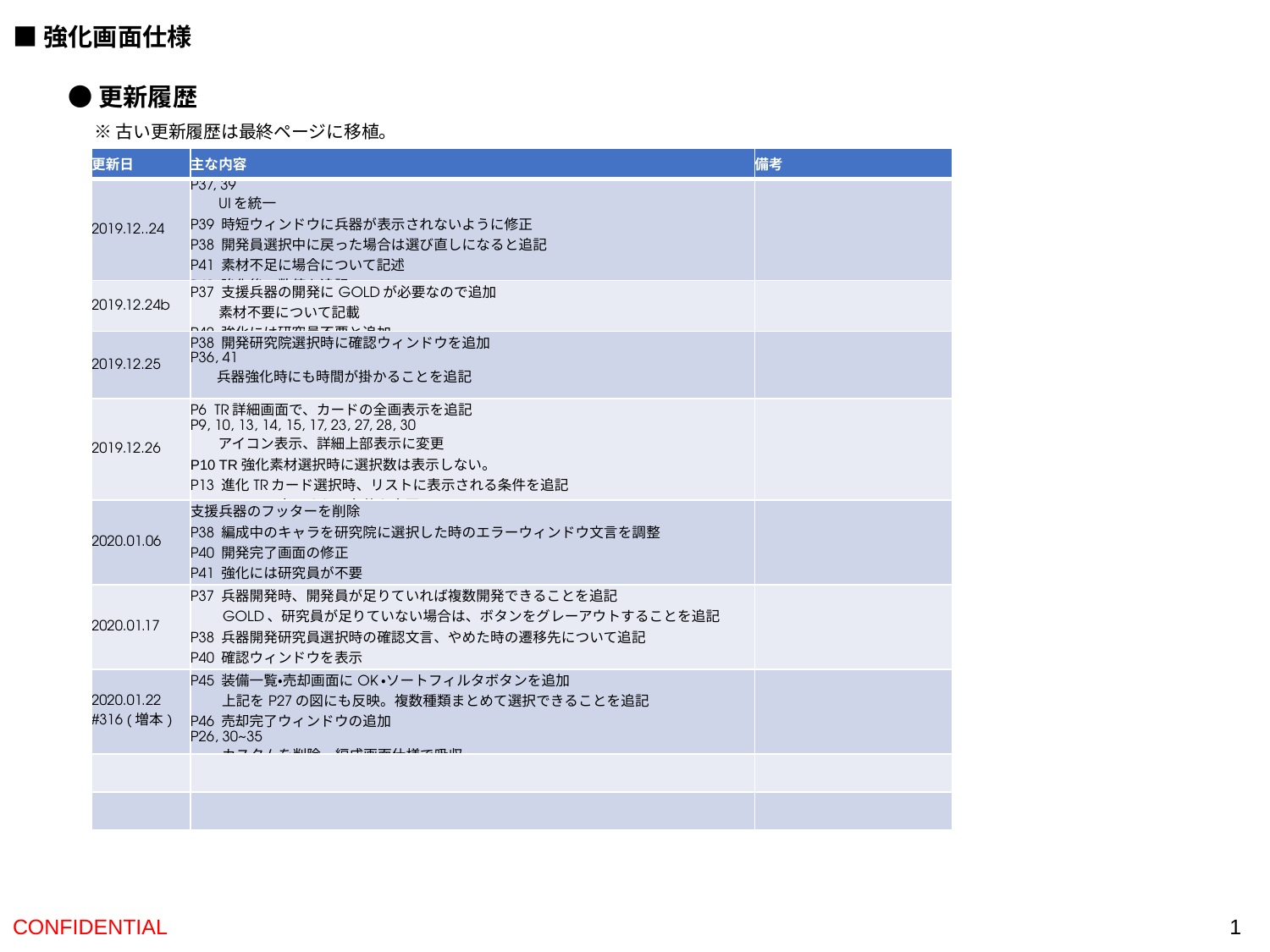

■強化画面仕様
●更新履歴
※古い更新履歴は最終ページに移植。
| 更新日 | 主な内容 | 備考 |
| --- | --- | --- |
| 2019.12..24 | P37, 39        UIを統一 P39 時短ウィンドウに兵器が表示されないように修正 P38 開発員選択中に戻った場合は選び直しになると追記 P41 素材不足に場合について記述 P41 強化後の数値を追記 |  |
| 2019.12.24b | P37 支援兵器の開発にGOLDが必要なので追加 　　素材不要について記載 P42 強化には研究員不要と追加 |  |
| 2019.12.25 | P38 開発研究院選択時に確認ウィンドウを追加 P36, 41        兵器強化時にも時間が掛かることを追記 |  |
| 2019.12.26 | P6  TR詳細画面で、カードの全画表示を追記 P9, 10, 13, 14, 15, 17, 23, 27, 28, 30  　  アイコン表示、詳細上部表示に変更 P10 TR強化素材選択時に選択数は表示しない。     P13 進化TRカード選択時、リストに表示される条件を追記 P14 リストに表示される条件を変更 |  |
| 2020.01.06 | 支援兵器のフッターを削除 P38 編成中のキャラを研究院に選択した時のエラーウィンドウ文言を調整 P40 開発完了画面の修正 P41 強化には研究員が不要 　　強化時も時短ができることを追記 |  |
| 2020.01.17 | P37 兵器開発時、開発員が足りていれば複数開発できることを追記 　　GOLD、研究員が足りていない場合は、ボタンをグレーアウトすることを追記 P38 兵器開発研究員選択時の確認文言、やめた時の遷移先について追記 P40 確認ウィンドウを表示 　　複数完了していた場合は、連続で表示されることを追記 |  |
| 2020.01.22 #316 (増本) | P45 装備一覧・売却画面にOK・ソートフィルタボタンを追加 　　 上記をP27の図にも反映。複数種類まとめて選択できることを追記 P46 売却完了ウィンドウの追加 P26, 30~35 　　 カスタムを削除。編成画面仕様で吸収。 |  |
|  |  |  |
|  |  |  |
1
CONFIDENTIAL